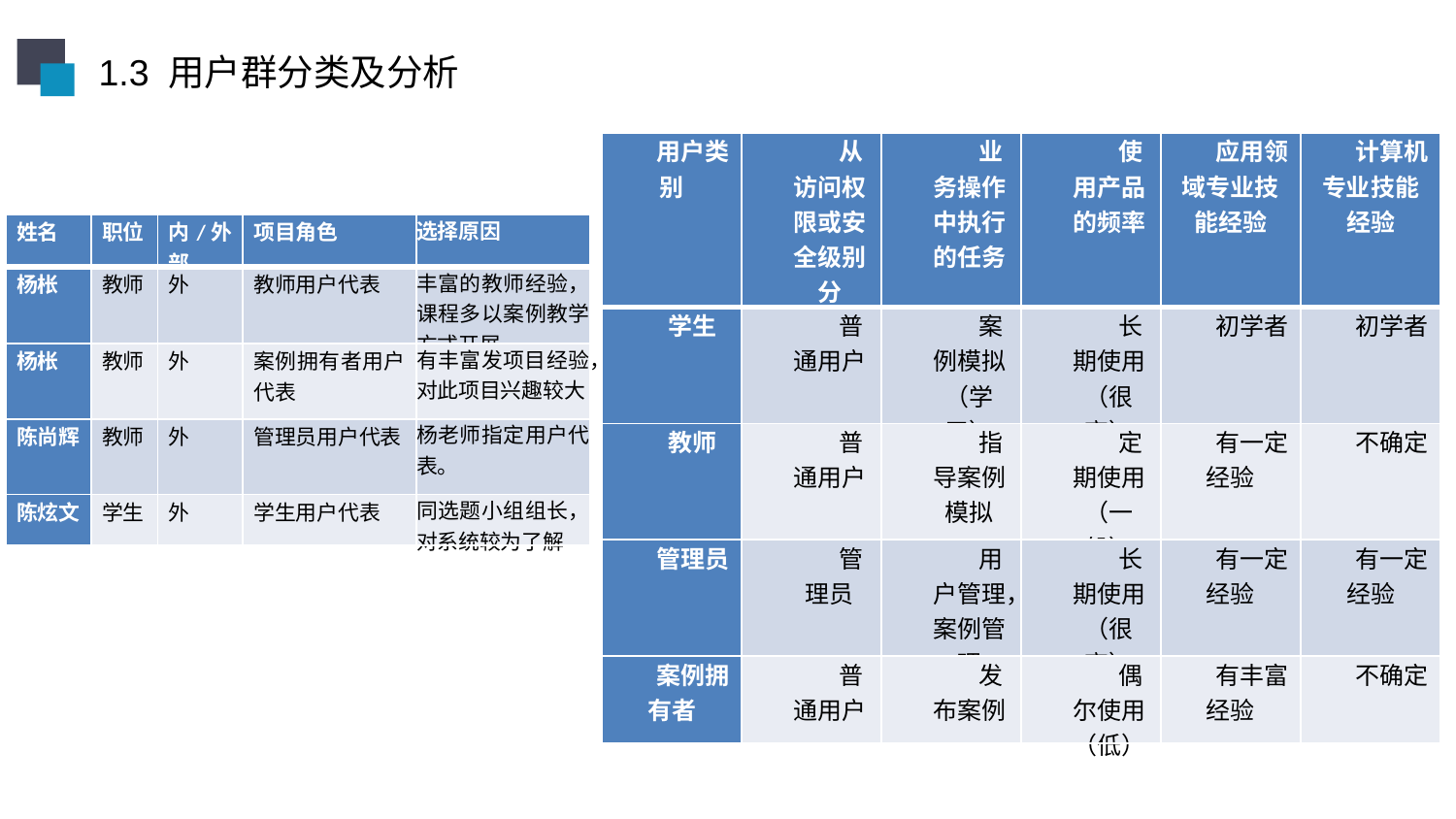

1.3 用户群分类及分析
| 用户类别 | 从访问权限或安全级别分 | 业务操作中执行的任务 | 使用产品的频率 | 应用领域专业技能经验 | 计算机专业技能经验 |
| --- | --- | --- | --- | --- | --- |
| 学生 | 普通用户 | 案例模拟（学习） | 长期使用（很高） | 初学者 | 初学者 |
| 教师 | 普通用户 | 指导案例模拟 | 定期使用（一般） | 有一定经验 | 不确定 |
| 管理员 | 管理员 | 用户管理，案例管理 | 长期使用（很高） | 有一定经验 | 有一定经验 |
| 案例拥有者 | 普通用户 | 发布案例 | 偶尔使用（低） | 有丰富经验 | 不确定 |
| 姓名 | 职位 | 内/外部 | 项目角色 | 选择原因 |
| --- | --- | --- | --- | --- |
| 杨枨 | 教师 | 外 | 教师用户代表 | 丰富的教师经验，课程多以案例教学方式开展。 |
| 杨枨 | 教师 | 外 | 案例拥有者用户代表 | 有丰富发项目经验，对此项目兴趣较大 |
| 陈尚辉 | 教师 | 外 | 管理员用户代表 | 杨老师指定用户代表。 |
| 陈炫文 | 学生 | 外 | 学生用户代表 | 同选题小组组长，对系统较为了解 |